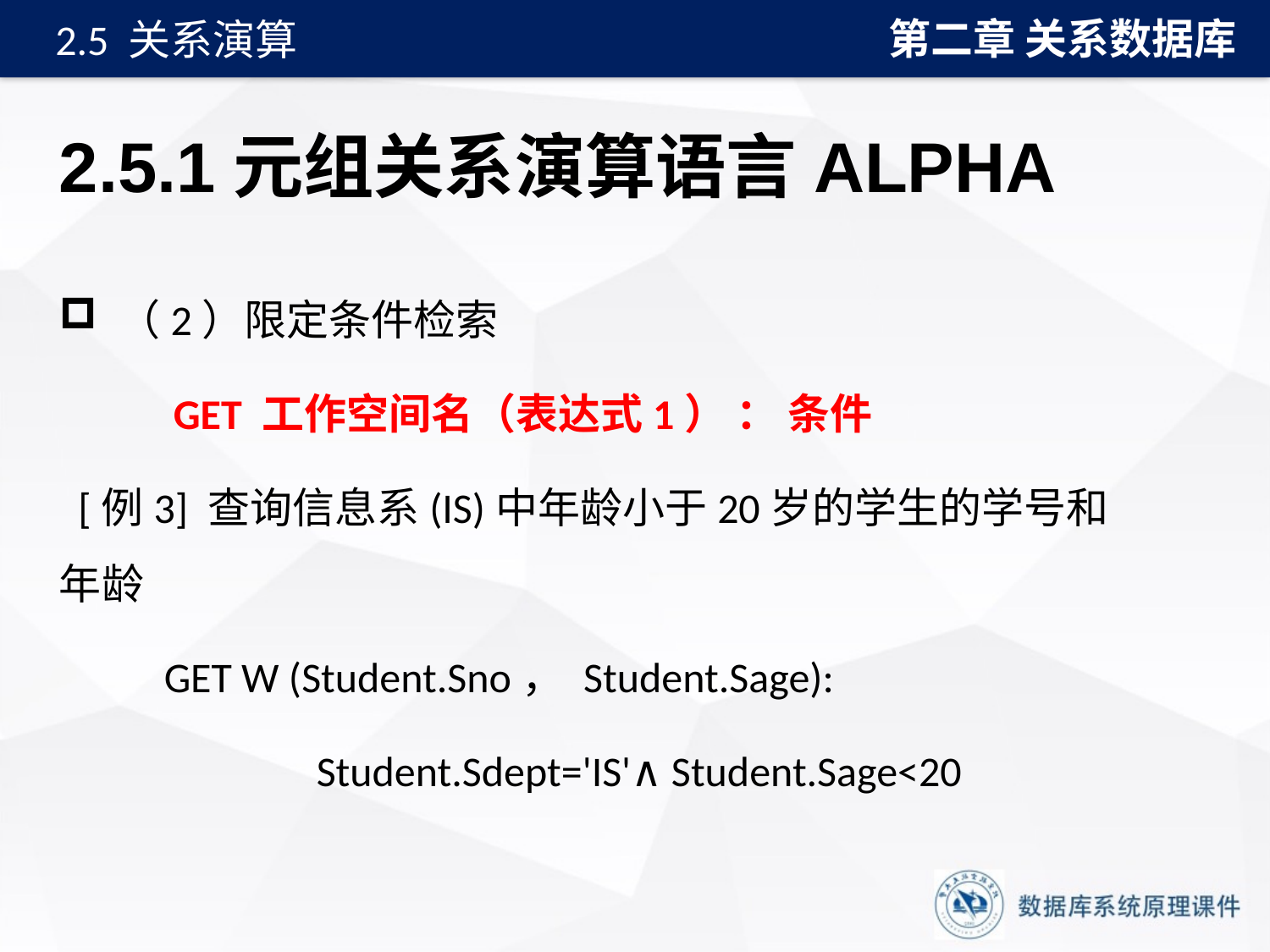

第二章 关系数据库
2.5 关系演算
# 2.5.1元组关系演算语言ALPHA
 （2）限定条件检索
            GET 工作空间名（表达式1） ： 条件
  [例3] 查询信息系(IS)中年龄小于20岁的学生的学号和年龄
           GET W (Student.Sno， Student.Sage):
                           Student.Sdept='IS'∧ Student.Sage<20